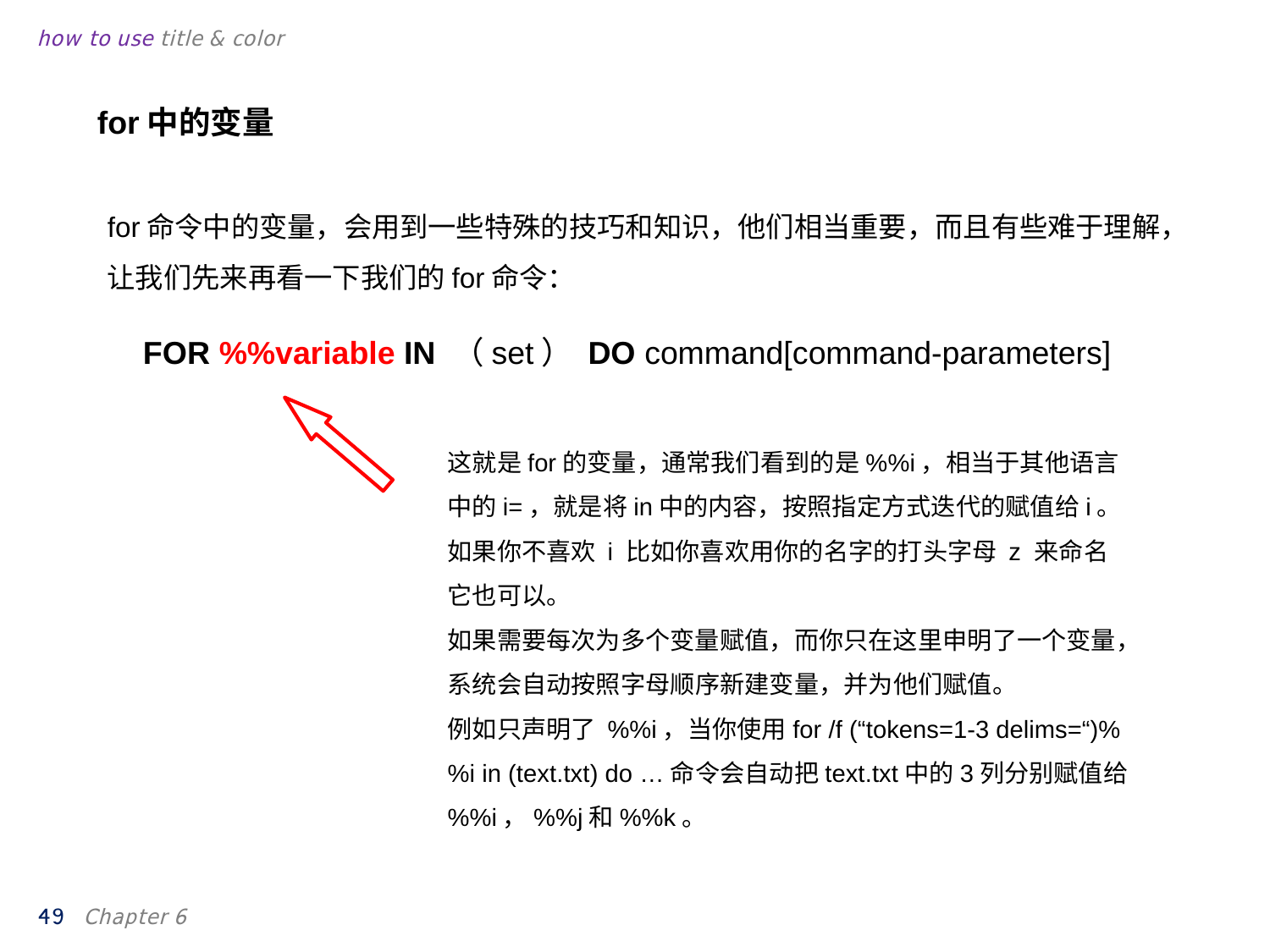

how to use title & color
for中的变量
for命令中的变量，会用到一些特殊的技巧和知识，他们相当重要，而且有些难于理解，让我们先来再看一下我们的for命令：
FOR %%variable IN （set） DO command[command-parameters]
这就是for的变量，通常我们看到的是%%i，相当于其他语言中的i=，就是将in中的内容，按照指定方式迭代的赋值给i。
如果你不喜欢 i 比如你喜欢用你的名字的打头字母 z 来命名它也可以。
如果需要每次为多个变量赋值，而你只在这里申明了一个变量，系统会自动按照字母顺序新建变量，并为他们赋值。
例如只声明了 %%i，当你使用for /f (“tokens=1-3 delims=“)%%i in (text.txt) do …命令会自动把text.txt中的3列分别赋值给%%i，%%j和%%k。

49   Chapter 6